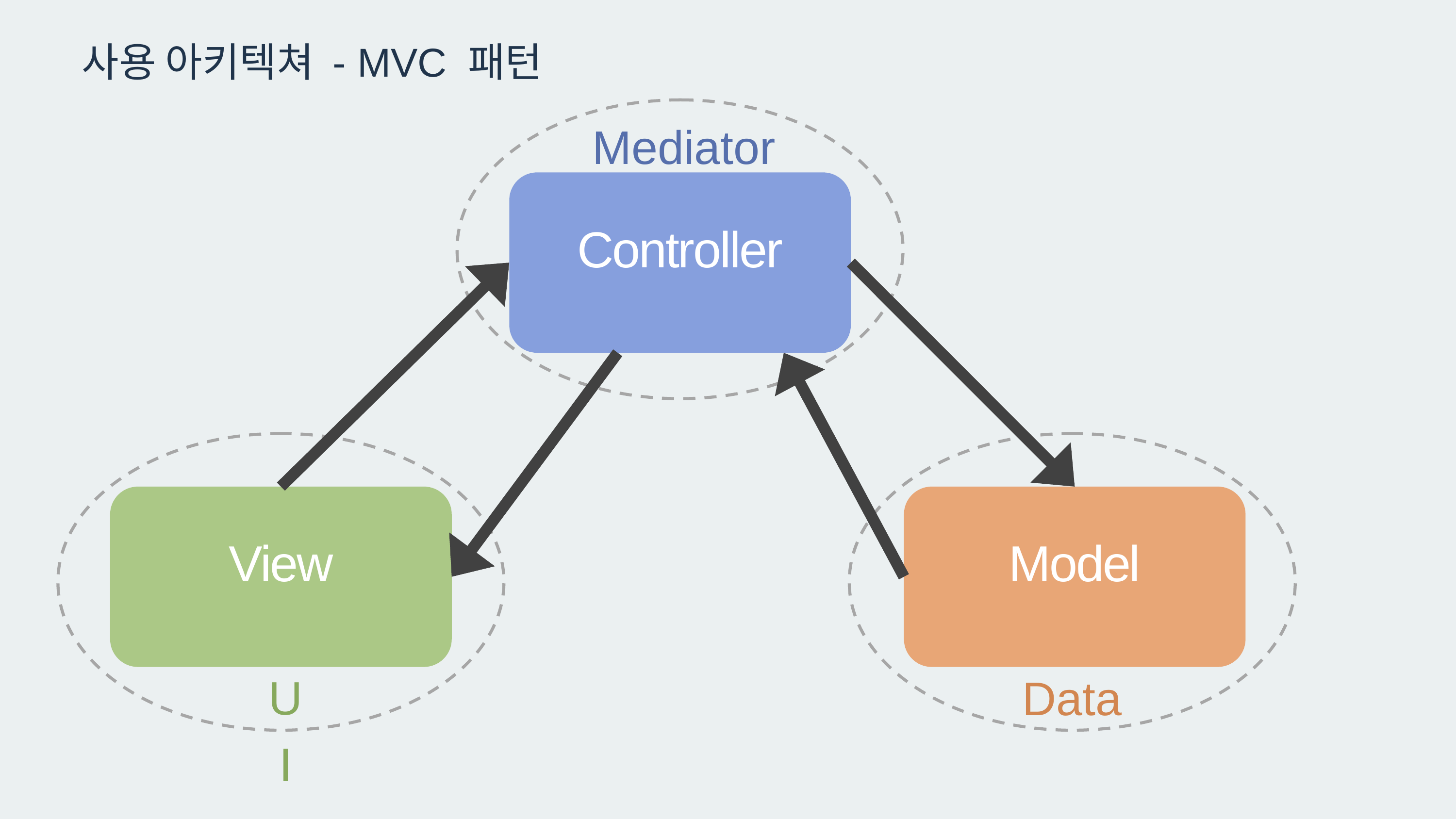

사용 아키텍쳐 - MVC 패턴

Mediator

Controller

View

Model
UI
Data